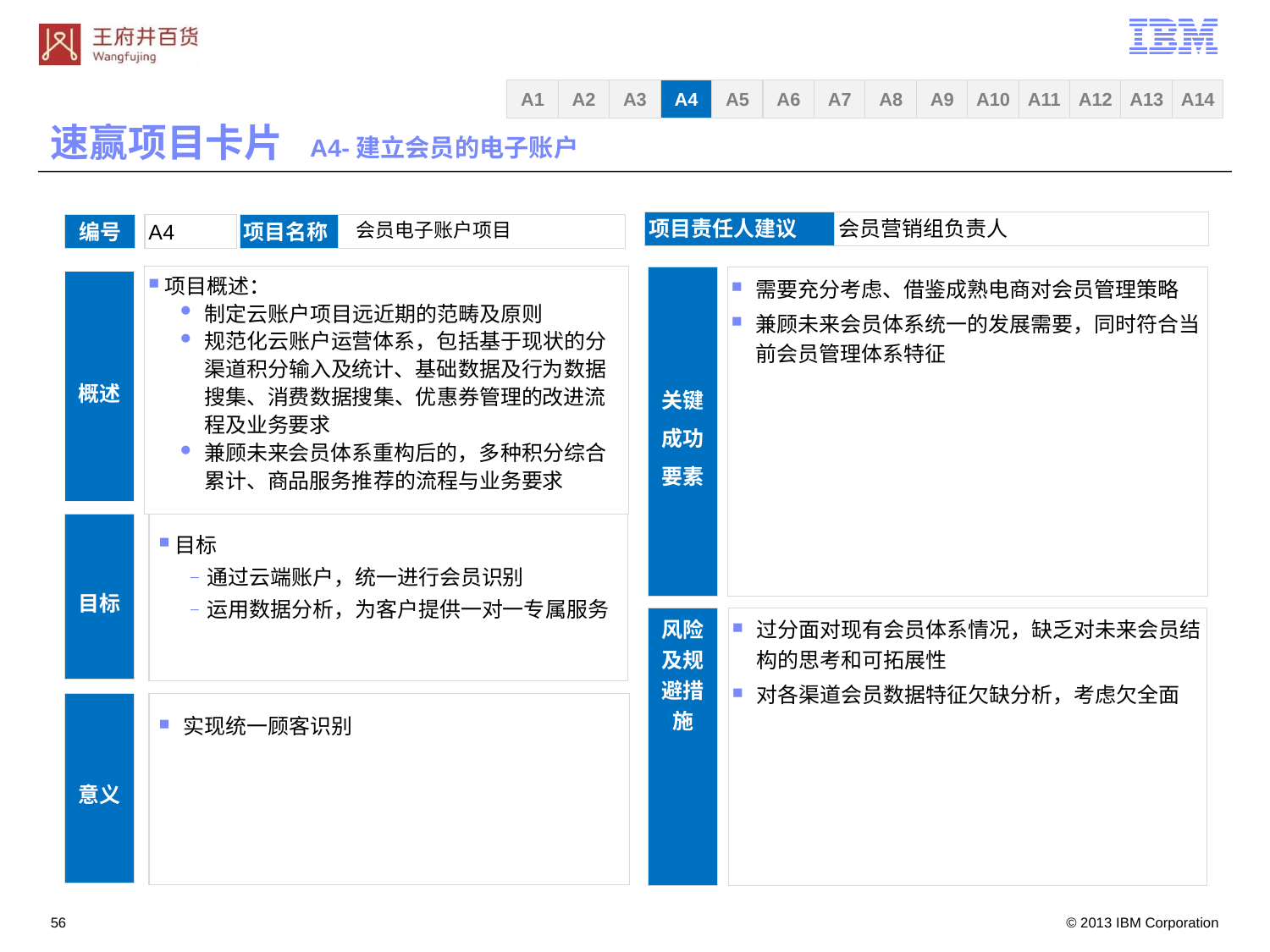

速赢项目卡片  A4-建立会员的电子账户
A3
A4
A5
A6
A7
A8
A9
A10
A11
A12
A13
A14
A1
A2
项目责任人建议
会员营销组负责人
  会员电子账户项目
编号
A4
项目名称
项目概述：
制定云账户项目远近期的范畴及原则
规范化云账户运营体系，包括基于现状的分渠道积分输入及统计、基础数据及行为数据搜集、消费数据搜集、优惠券管理的改进流程及业务要求
兼顾未来会员体系重构后的，多种积分综合累计、商品服务推荐的流程与业务要求
关键成功要素
需要充分考虑、借鉴成熟电商对会员管理策略
兼顾未来会员体系统一的发展需要，同时符合当前会员管理体系特征
概述

目标
通过云端账户，统一进行会员识别
运用数据分析，为客户提供一对一专属服务
目标
过分面对现有会员体系情况，缺乏对未来会员结构的思考和可拓展性
对各渠道会员数据特征欠缺分析，考虑欠全面
风险及规避措施
实现统一顾客识别
意义
56